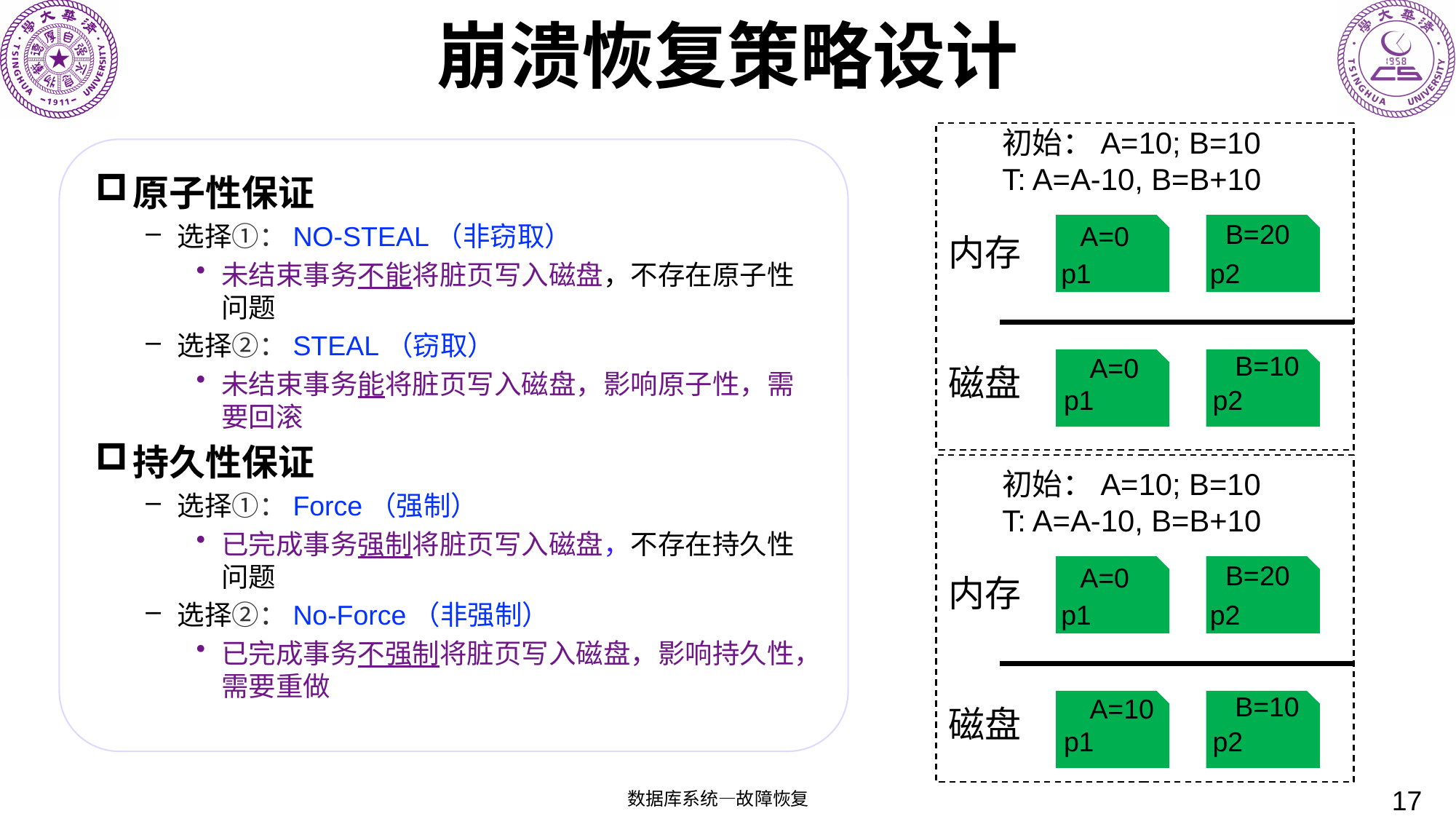

# 崩溃恢复策略设计
初始：A=10; B=10
T: A=A-10, B=B+10
B=20
A=0

内存

磁盘
p1
p2
p1
p2
B=10
A=0

原子性保证
选择①：NO-STEAL（非窃取）
未结束事务不能将脏页写入磁盘，不存在原子性问题
选择②：STEAL（窃取）
未结束事务能将脏页写入磁盘，影响原子性，需要回滚
持久性保证
选择①：Force（强制）
已完成事务强制将脏页写入磁盘，不存在持久性问题
选择②：No-Force（非强制）
已完成事务不强制将脏页写入磁盘，影响持久性，需要重做

初始：A=10; B=10
T: A=A-10, B=B+10
B=20
A=0

内存

磁盘
p1
p2
p1
p2
B=10
A=10
17
数据库系统—故障恢复